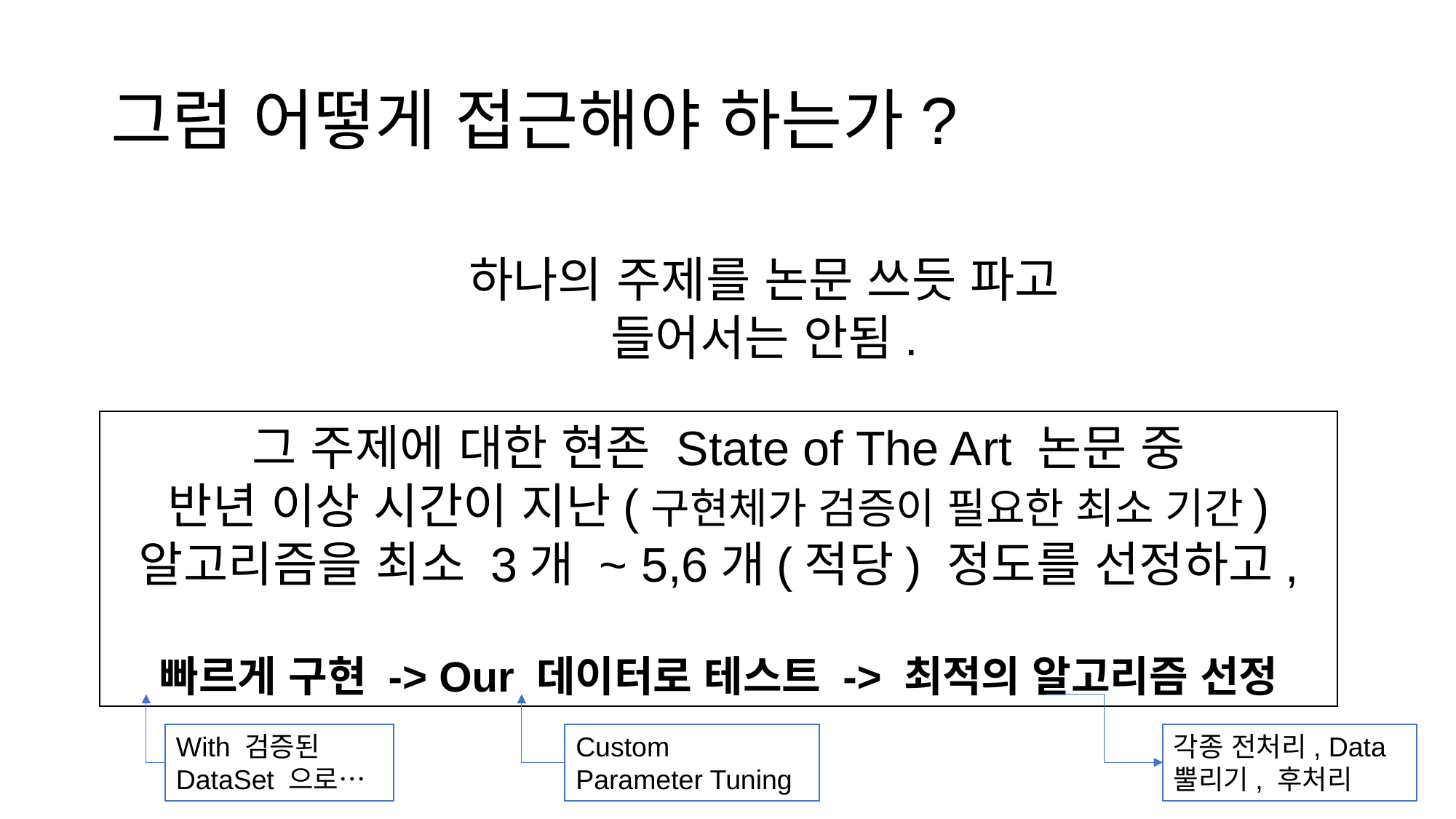

# 그럼 어떻게 접근해야 하는가?
하나의 주제를 논문 쓰듯 파고 들어서는 안됨.
그 주제에 대한 현존 State of The Art 논문 중
반년 이상 시간이 지난(구현체가 검증이 필요한 최소 기간)
알고리즘을 최소 3개 ~ 5,6개(적당) 정도를 선정하고,

빠르게 구현 -> Our 데이터로 테스트 -> 최적의 알고리즘 선정
각종 전처리, Data 뿔리기, 후처리
Custom
Parameter Tuning
With 검증된 DataSet 으로…